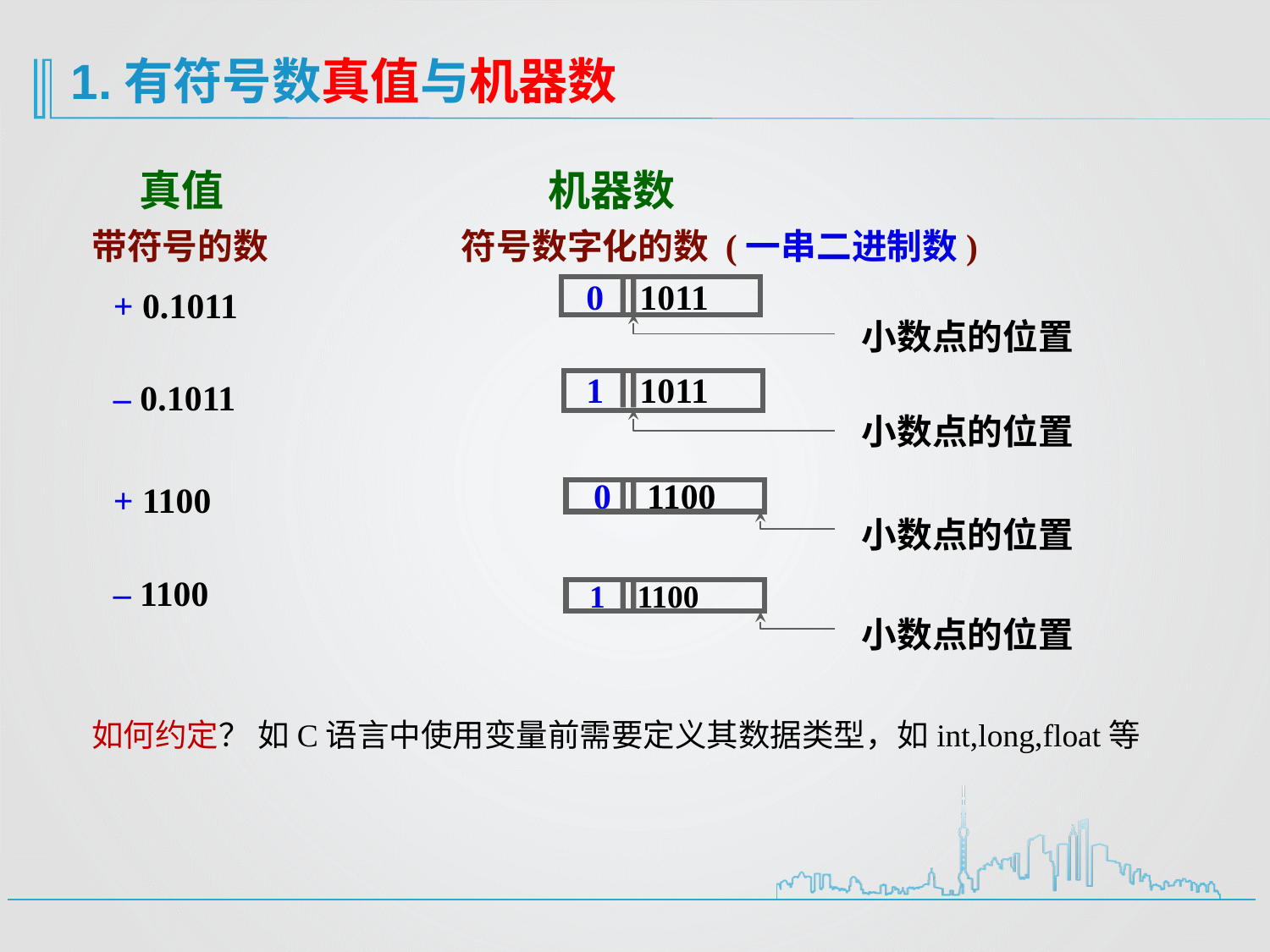

1.有符号数真值与机器数
真值                                  机器数
带符号的数                        符号数字化的数 (一串二进制数)
0    1011

+ 0.1011
小数点的位置

1    1011
– 0.1011

小数点的位置

0    1100
+ 1100

小数点的位置

– 1100
1    1100

小数点的位置

如何约定？ 如C语言中使用变量前需要定义其数据类型，如int,long,float等